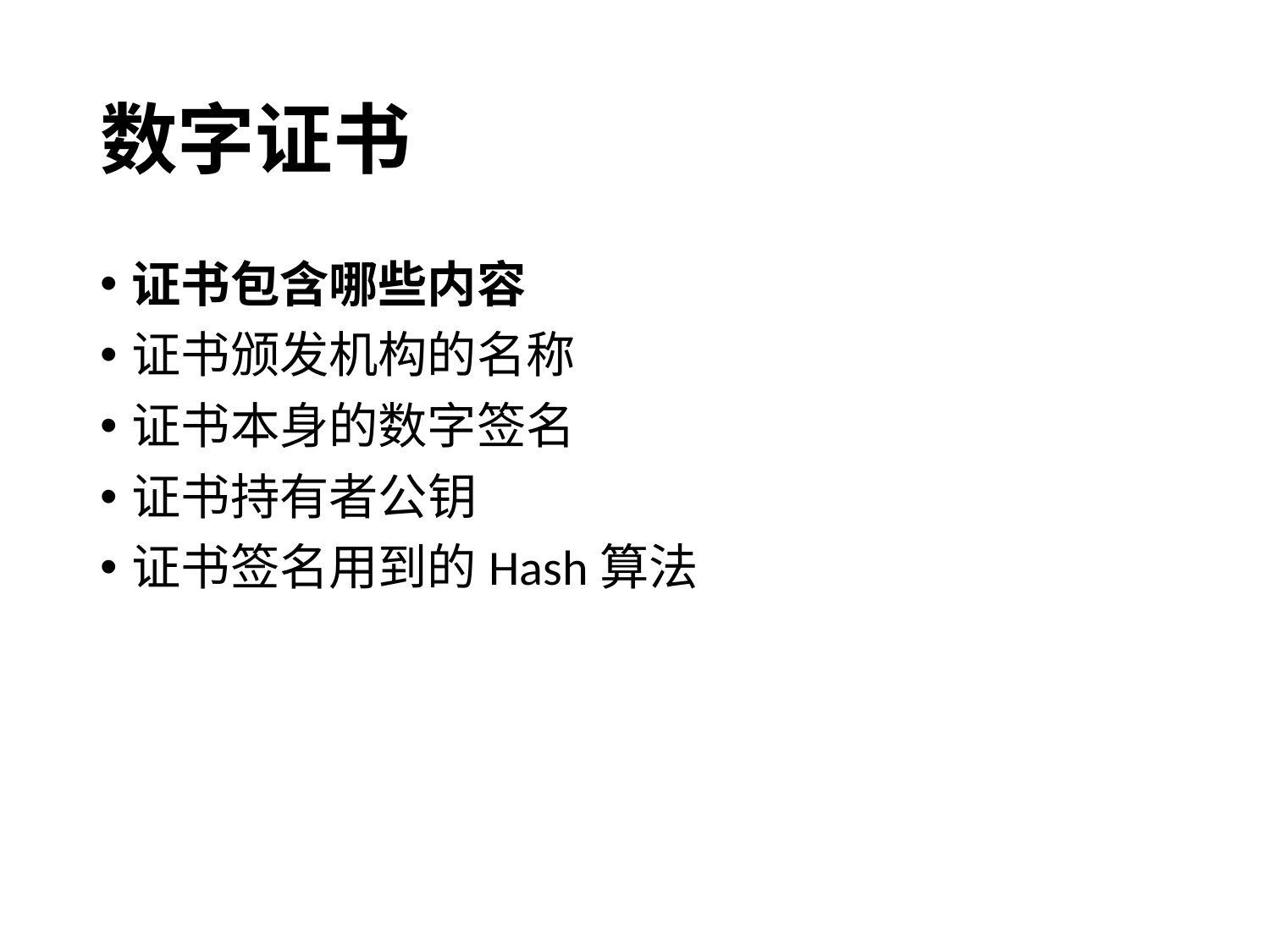

# 数字证书
证书包含哪些内容
证书颁发机构的名称
证书本身的数字签名
证书持有者公钥
证书签名用到的Hash算法